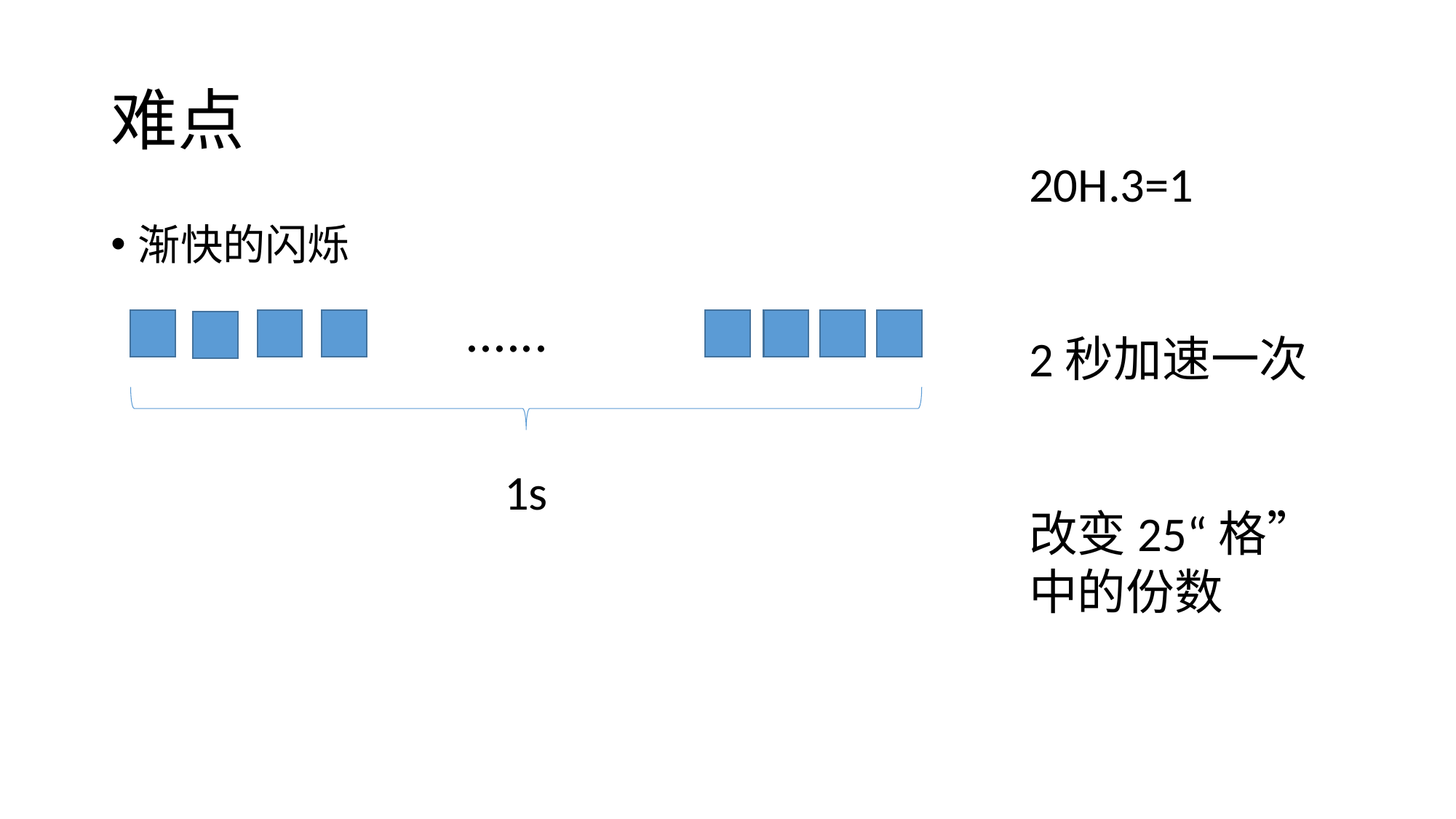

# 难点
20H.3=1

2秒加速一次

改变25“格”中的份数

渐快的闪烁

......

1s